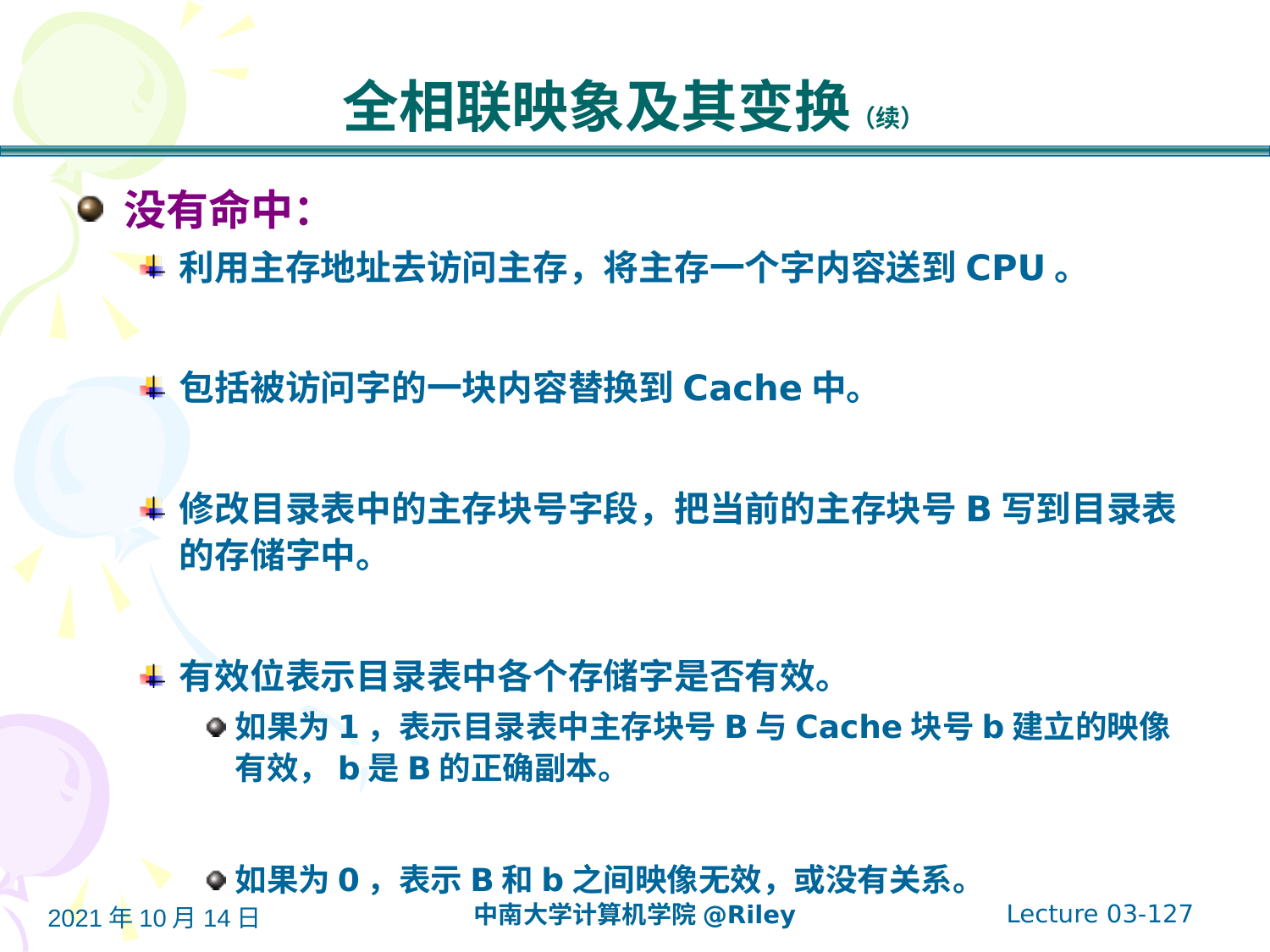

# 全相联映象及其变换（续）
没有命中：
利用主存地址去访问主存，将主存一个字内容送到CPU。

包括被访问字的一块内容替换到Cache中。

修改目录表中的主存块号字段，把当前的主存块号B写到目录表的存储字中。

有效位表示目录表中各个存储字是否有效。
如果为1，表示目录表中主存块号B与Cache块号b建立的映像有效，b是B的正确副本。

如果为0，表示B和b之间映像无效，或没有关系。
Lecture 03-127
中南大学计算机学院@Riley
2021年10月14日